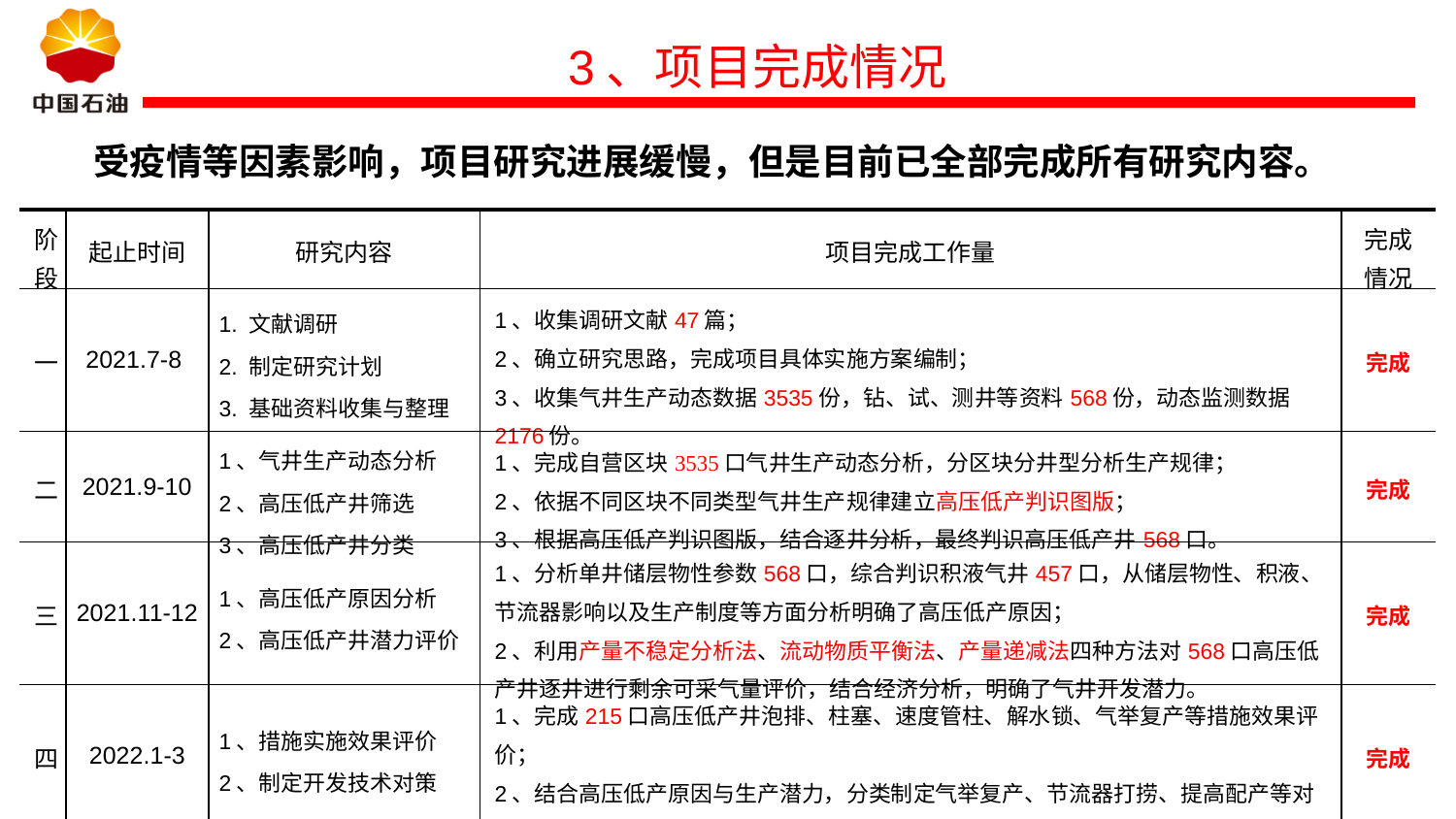

3、项目完成情况
    受疫情等因素影响，项目研究进展缓慢，但是目前已全部完成所有研究内容。
| 阶段 | 起止时间 | 研究内容 | 项目完成工作量 | 完成 情况 |
| --- | --- | --- | --- | --- |
| 一 | 2021.7-8 | 1. 文献调研 2. 制定研究计划 3. 基础资料收集与整理 | 1、收集调研文献47篇； 2、确立研究思路，完成项目具体实施方案编制； 3、收集气井生产动态数据3535份，钻、试、测井等资料568份，动态监测数据2176份。 | 完成 |
| 二 | 2021.9-10 | 1、气井生产动态分析 2、高压低产井筛选 3、高压低产井分类 | 1、完成自营区块3535口气井生产动态分析，分区块分井型分析生产规律； 2、依据不同区块不同类型气井生产规律建立高压低产判识图版； 3、根据高压低产判识图版，结合逐井分析，最终判识高压低产井568口。 | 完成 |
| 三 | 2021.11-12 | 1、高压低产原因分析 2、高压低产井潜力评价 | 1、分析单井储层物性参数568口，综合判识积液气井457口，从储层物性、积液、节流器影响以及生产制度等方面分析明确了高压低产原因； 2、利用产量不稳定分析法、流动物质平衡法、产量递减法四种方法对568口高压低产井逐井进行剩余可采气量评价，结合经济分析，明确了气井开发潜力。 | 完成 |
| 四 | 2022.1-3 | 1、措施实施效果评价 2、制定开发技术对策 | 1、完成215口高压低产井泡排、柱塞、速度管柱、解水锁、气举复产等措施效果评价； 2、结合高压低产原因与生产潜力，分类制定气举复产、节流器打捞、提高配产等对策497口。 | 完成 |
| 五 | 2022.4-5 | 成果总结，编写报告 | 完成报告和多媒体。 | 完成 |